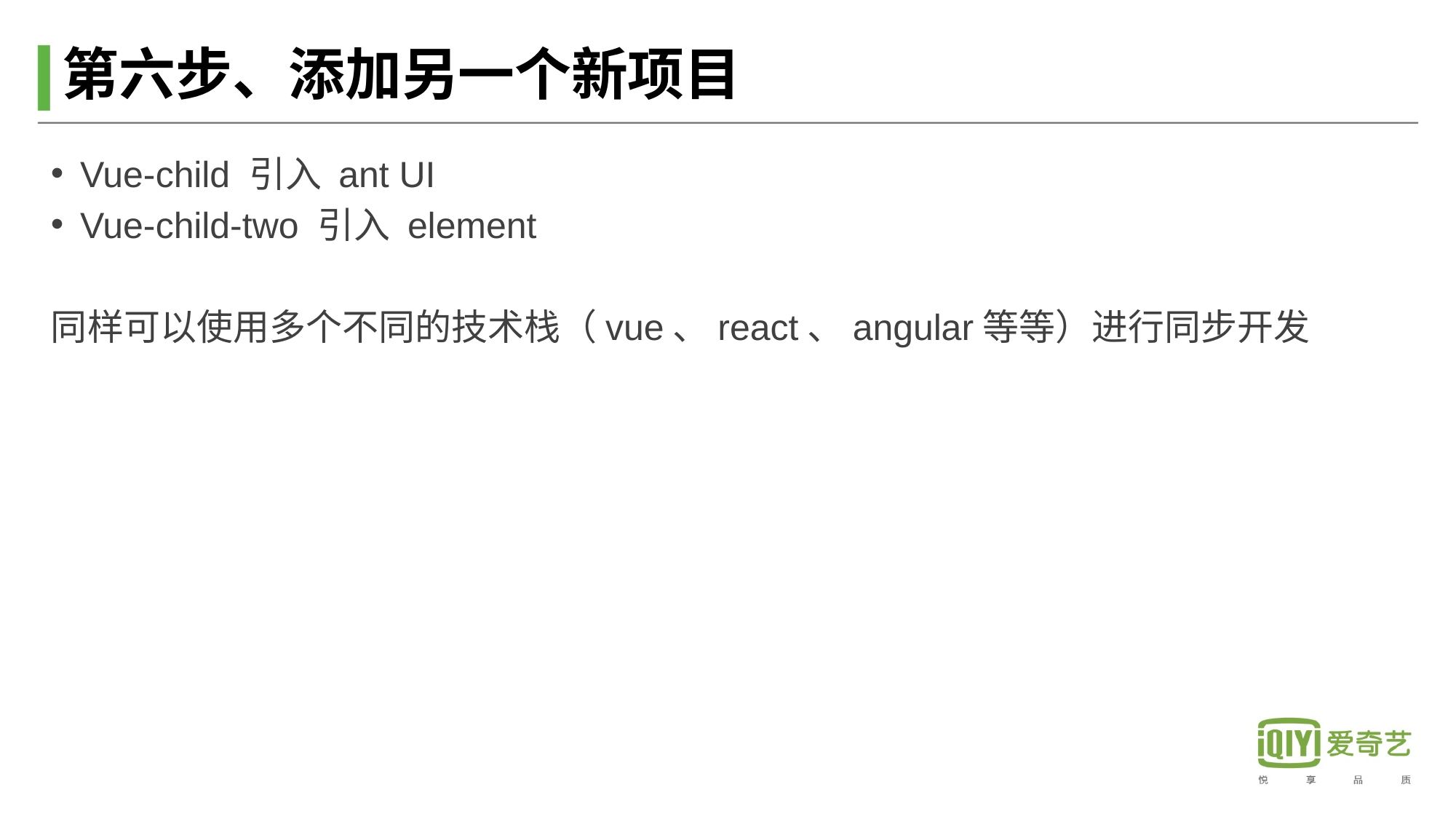

# 第六步、添加另一个新项目
Vue-child 引入 ant UI
Vue-child-two 引入 element

同样可以使用多个不同的技术栈（vue、react、angular等等）进行同步开发